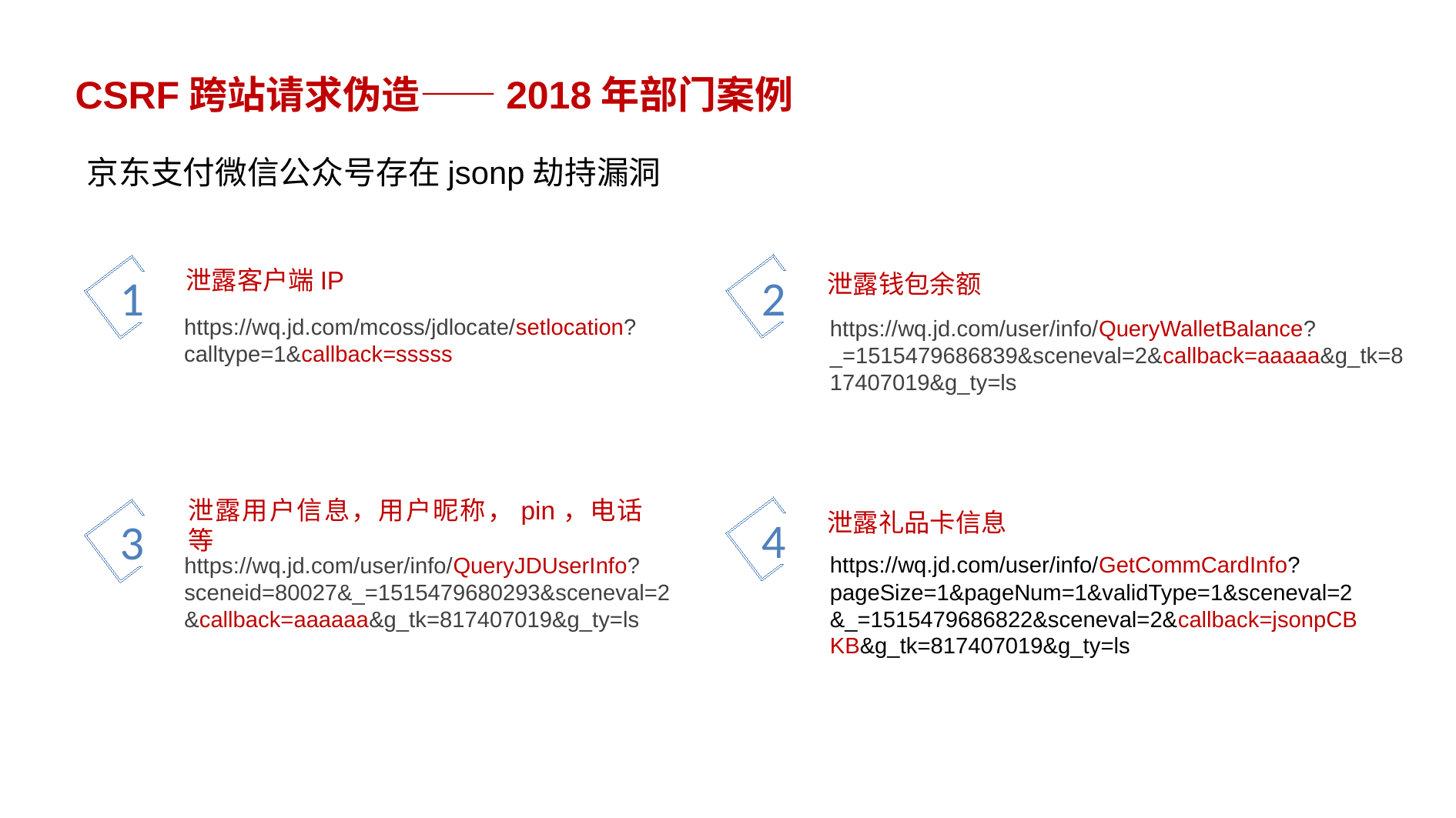

CSRF跨站请求伪造——2018年部门案例
京东支付微信公众号存在jsonp劫持漏洞
2
泄露钱包余额

1
泄露客户端IP

https://wq.jd.com/mcoss/jdlocate/setlocation?calltype=1&callback=sssss
https://wq.jd.com/user/info/QueryWalletBalance?_=1515479686839&sceneval=2&callback=aaaaa&g_tk=817407019&g_ty=ls
泄露礼品卡信息
4
泄露用户信息，用户昵称，pin，电话等
3
https://wq.jd.com/user/info/GetCommCardInfo?pageSize=1&pageNum=1&validType=1&sceneval=2&_=1515479686822&sceneval=2&callback=jsonpCBKB&g_tk=817407019&g_ty=ls
https://wq.jd.com/user/info/QueryJDUserInfo?sceneid=80027&_=1515479680293&sceneval=2&callback=aaaaaa&g_tk=817407019&g_ty=ls